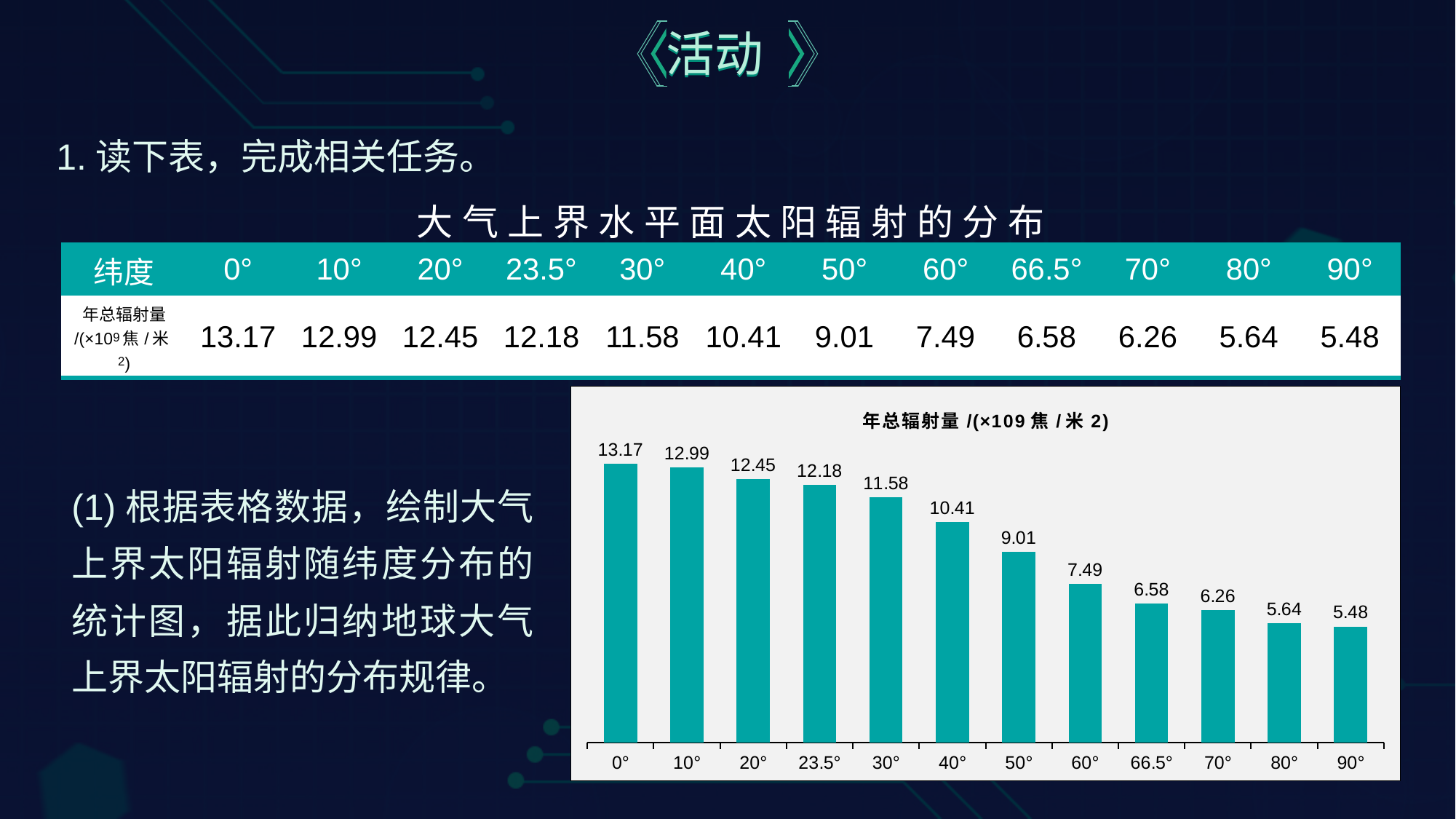

活动
活动

1.读下表，完成相关任务。
| 大气上界水平面太阳辐射的分布 |  |  |  |  |  |  |  |  |  |  |  |  |
| --- | --- | --- | --- | --- | --- | --- | --- | --- | --- | --- | --- | --- |
| 纬度 | 0° | 10° | 20° | 23.5° | 30° | 40° | 50° | 60° | 66.5° | 70° | 80° | 90° |
| 年总辐射量 /(×109焦/米2) | 13.17 | 12.99 | 12.45 | 12.18 | 11.58 | 10.41 | 9.01 | 7.49 | 6.58 | 6.26 | 5.64 | 5.48 |

### Chart:

| Category | 年总辐射量/(×109焦/米2) |
|---|---|
| 0° | 13.17 |
| 10° | 12.99 |
| 20° | 12.45 |
| 23.5° | 12.18 |
| 30° | 11.58 |
| 40° | 10.41 |
| 50° | 9.01 |
| 60° | 7.49 |
| 66.5° | 6.58 |
| 70° | 6.26 |
| 80° | 5.64 |
| 90° | 5.48 |
(1)根据表格数据，绘制大气上界太阳辐射随纬度分布的统计图，据此归纳地球大气上界太阳辐射的分布规律。